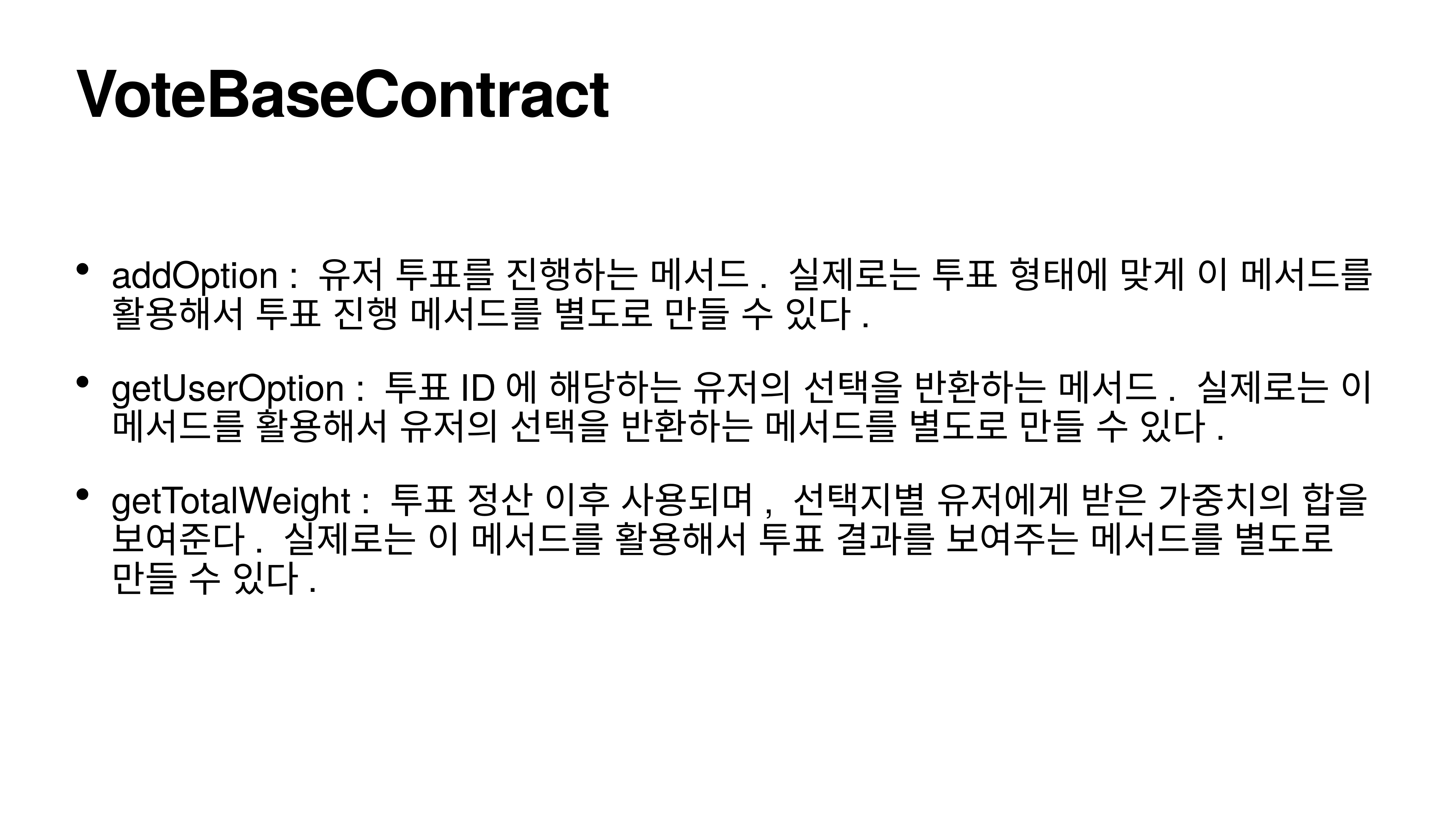

# VoteBaseContract
addOption : 유저 투표를 진행하는 메서드. 실제로는 투표 형태에 맞게 이 메서드를 활용해서 투표 진행 메서드를 별도로 만들 수 있다.
getUserOption : 투표ID에 해당하는 유저의 선택을 반환하는 메서드. 실제로는 이 메서드를 활용해서 유저의 선택을 반환하는 메서드를 별도로 만들 수 있다.
getTotalWeight : 투표 정산 이후 사용되며, 선택지별 유저에게 받은 가중치의 합을 보여준다. 실제로는 이 메서드를 활용해서 투표 결과를 보여주는 메서드를 별도로 만들 수 있다.